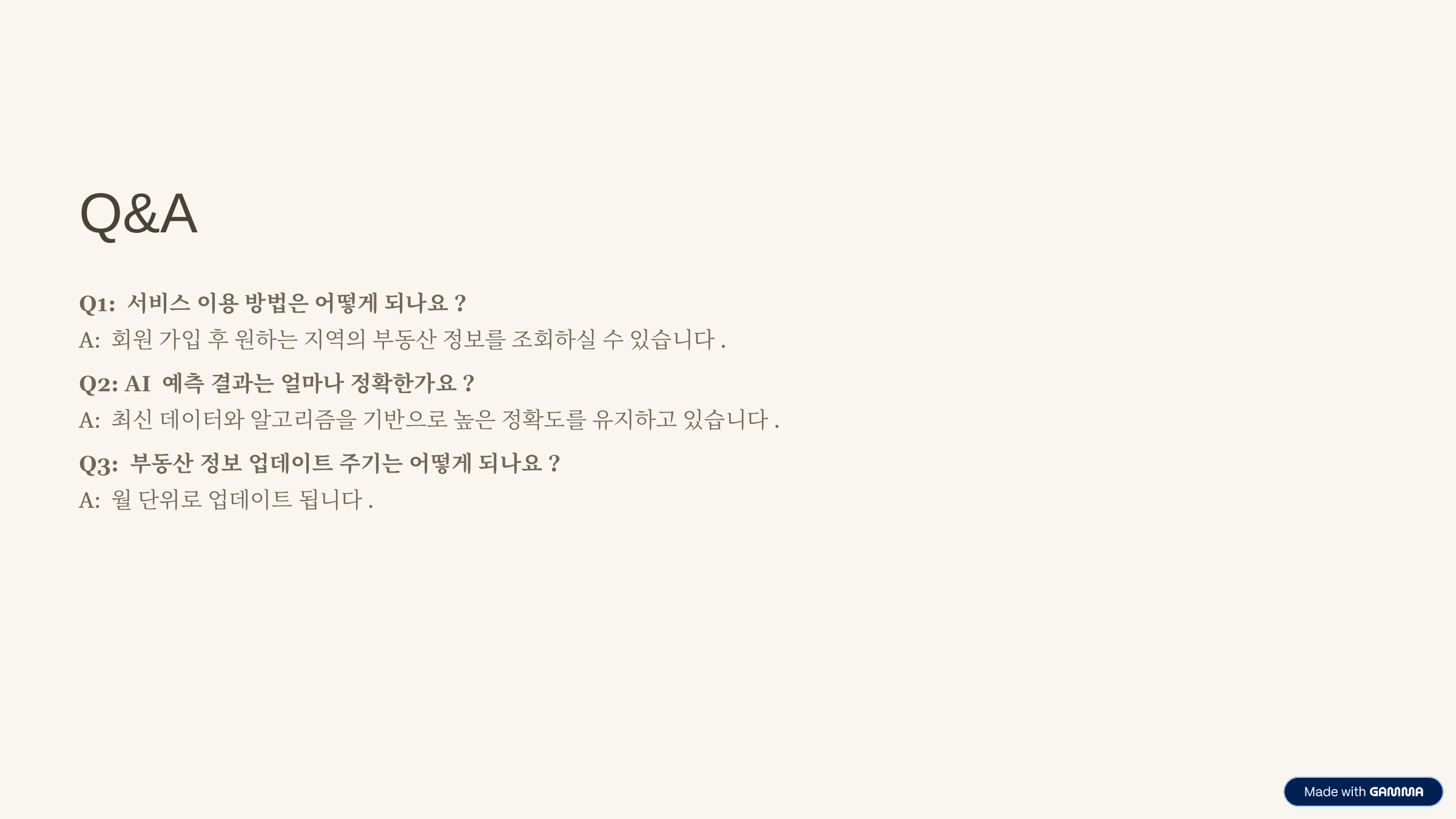

Q&A
Q1: 서비스 이용 방법은 어떻게 되나요?
A: 회원 가입 후 원하는 지역의 부동산 정보를 조회하실 수 있습니다.
Q2: AI 예측 결과는 얼마나 정확한가요?
A: 최신 데이터와 알고리즘을 기반으로 높은 정확도를 유지하고 있습니다.
Q3: 부동산 정보 업데이트 주기는 어떻게 되나요?
A: 월 단위로 업데이트 됩니다.